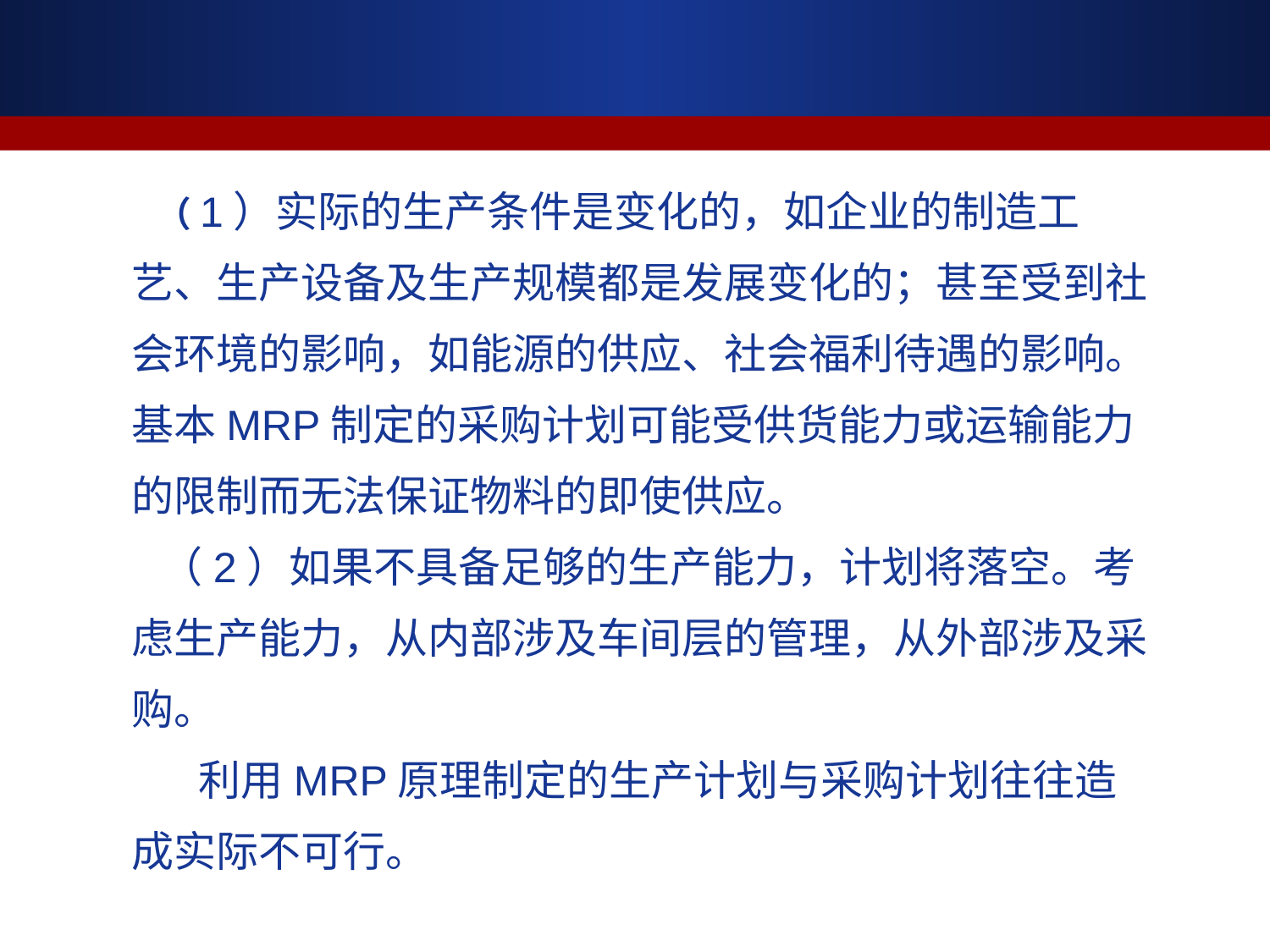

（1）实际的生产条件是变化的，如企业的制造工艺、生产设备及生产规模都是发展变化的；甚至受到社会环境的影响，如能源的供应、社会福利待遇的影响。基本MRP制定的采购计划可能受供货能力或运输能力的限制而无法保证物料的即使供应。
  （2）如果不具备足够的生产能力，计划将落空。考虑生产能力，从内部涉及车间层的管理，从外部涉及采购。
      利用MRP原理制定的生产计划与采购计划往往造成实际不可行。